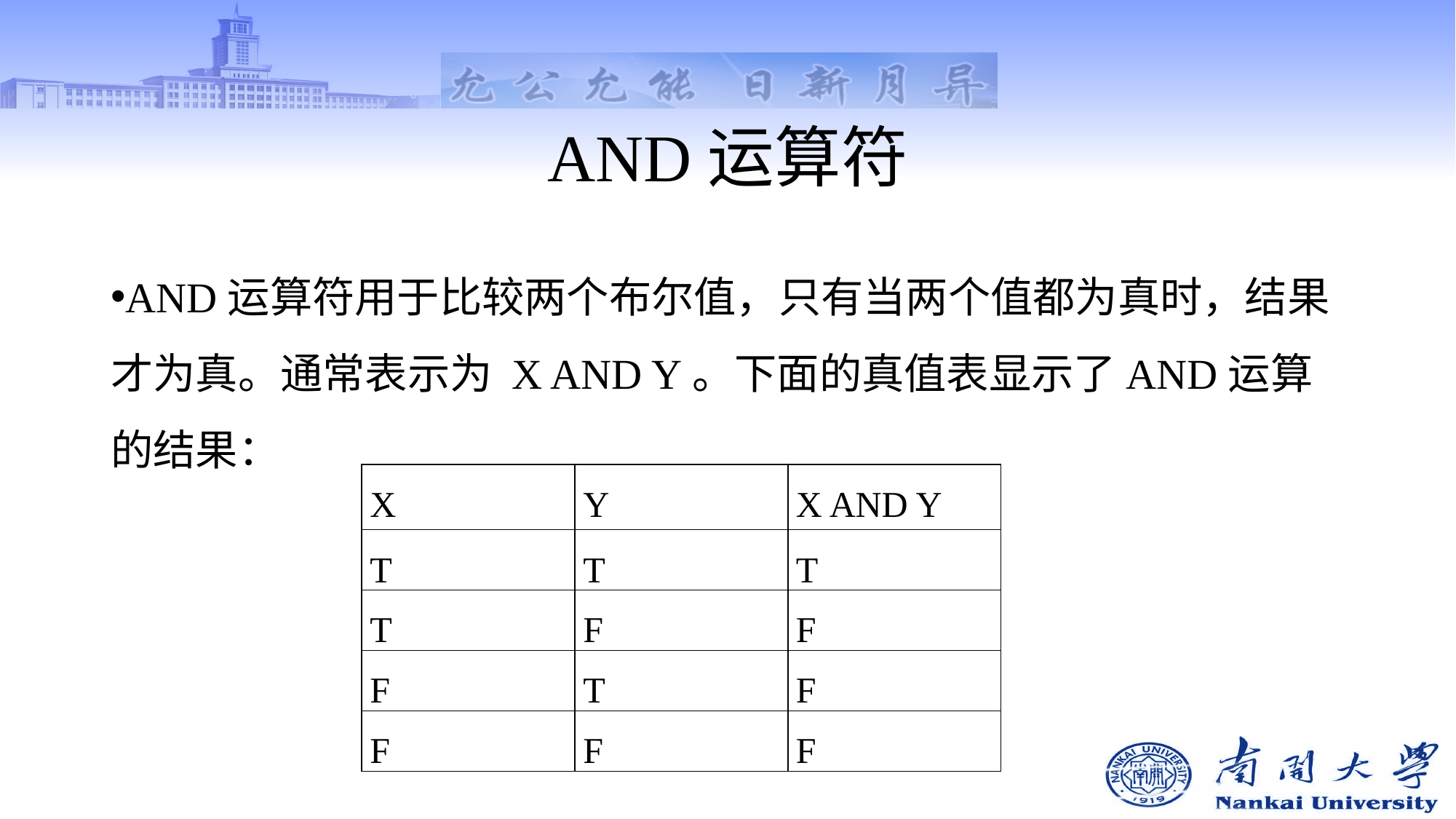

# AND运算符
AND运算符用于比较两个布尔值，只有当两个值都为真时，结果才为真。通常表示为 X AND Y。下面的真值表显示了AND运算的结果：
| X | Y | X AND Y |
| --- | --- | --- |
| T | T | T |
| T | F | F |
| F | T | F |
| F | F | F |